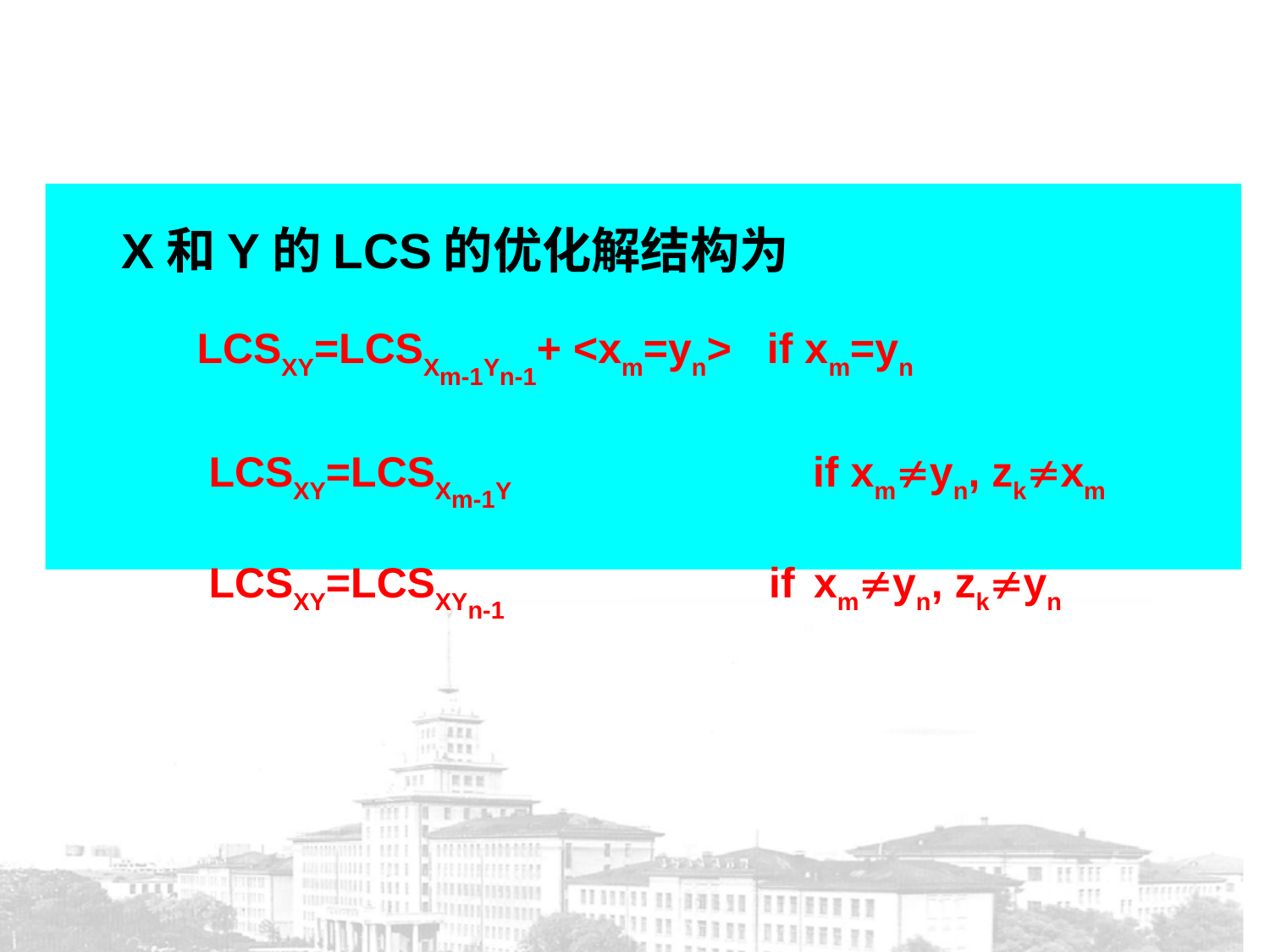

X和Y的LCS的优化解结构为
 LCSXY=LCSXm-1Yn-1+ <xm=yn>   if xm=yn
  LCSXY=LCSXm-1Y                       if xm≠yn, zk≠xm
  LCSXY=LCSXYn-1                                       if  xm≠yn, zk≠yn